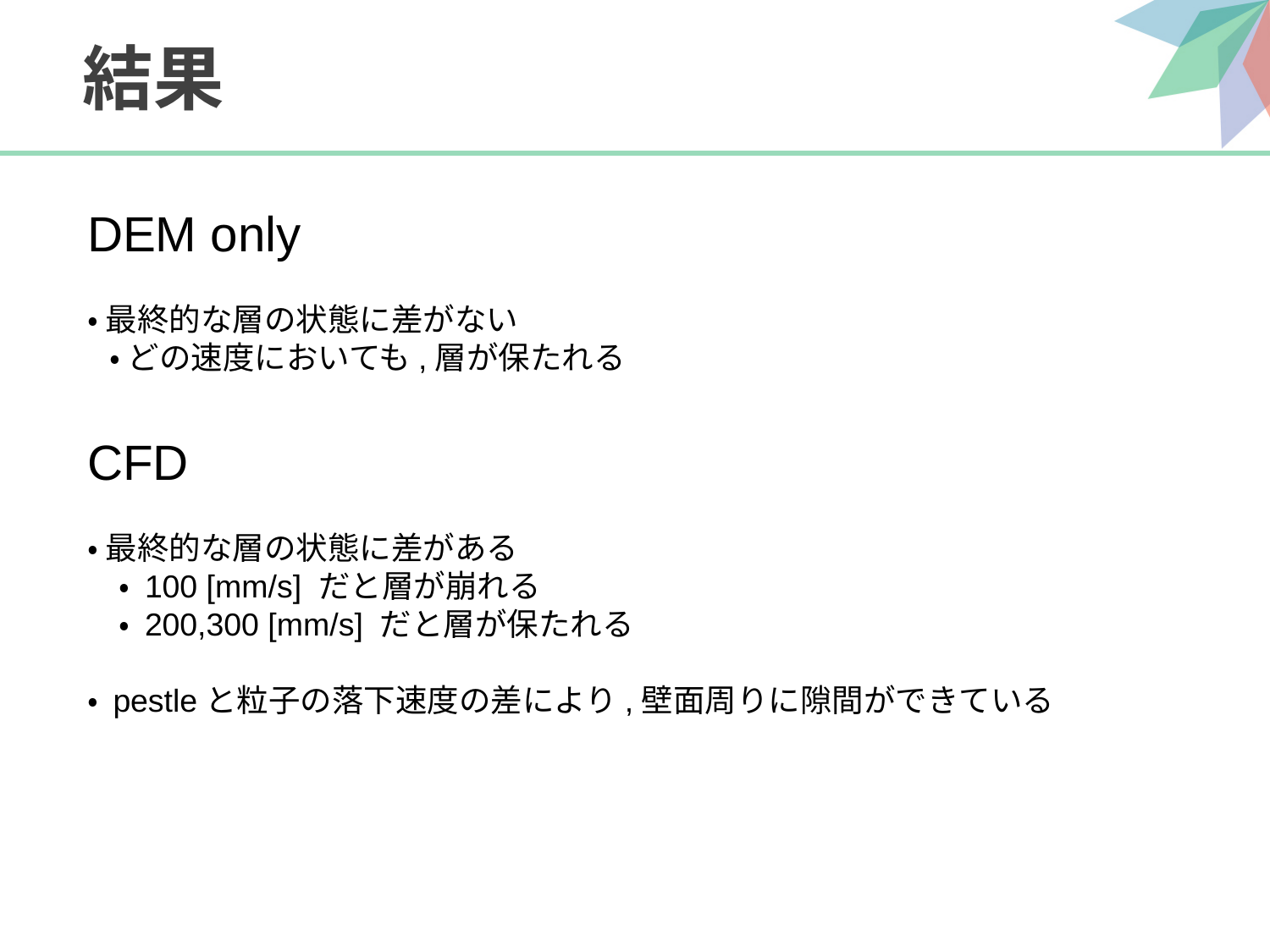

# 結果

DEM only

・ 最終的な層の状態に差がない
  ・ どの速度においても,層が保たれる
CFD

・ 最終的な層の状態に差がある
　・ 100 [mm/s] だと層が崩れる
　・ 200,300 [mm/s] だと層が保たれる

・ pestleと粒子の落下速度の差により,壁面周りに隙間ができている